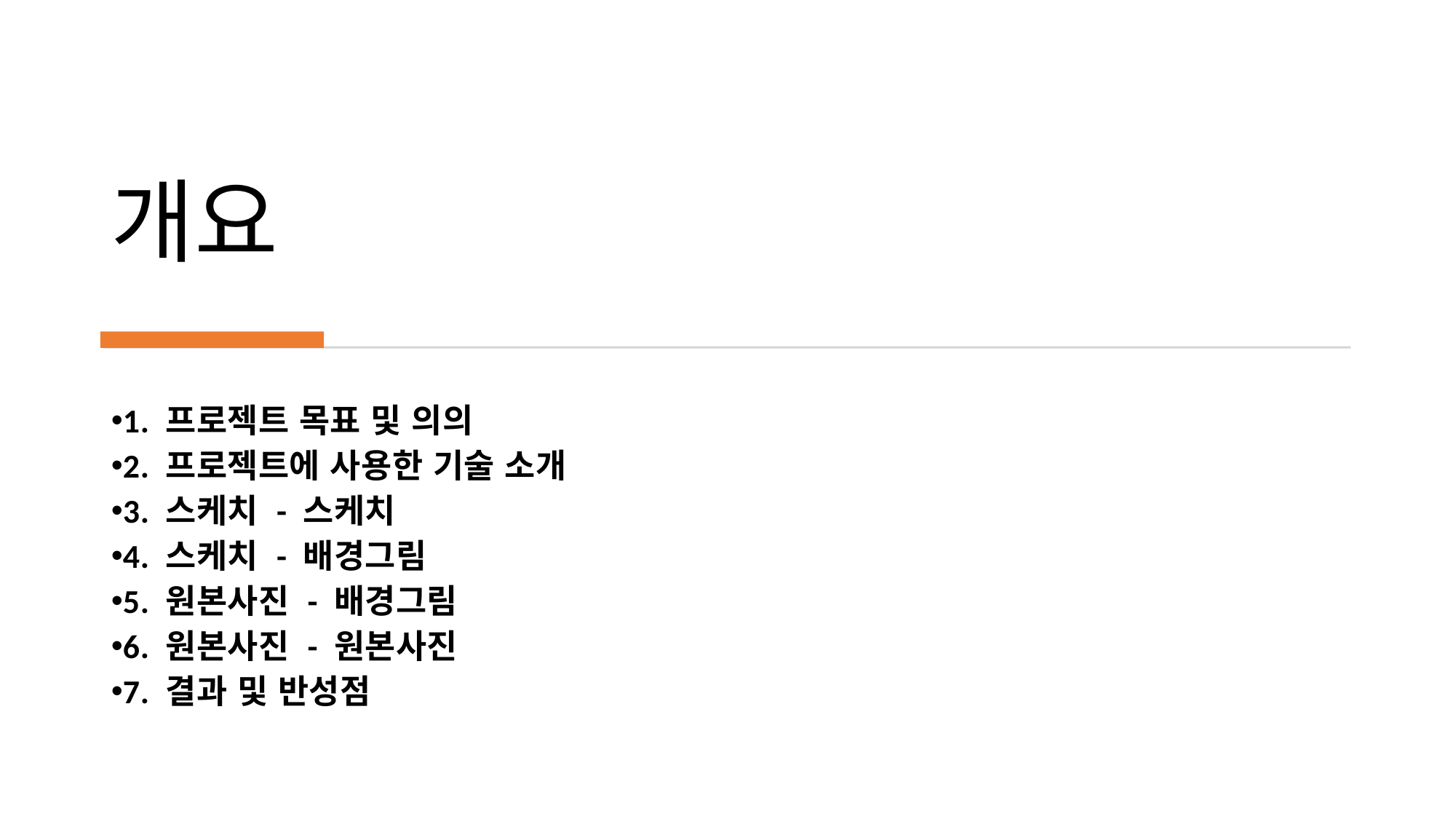

# 개요

1. 프로젝트 목표 및 의의
2. 프로젝트에 사용한 기술 소개
3. 스케치 - 스케치
4. 스케치 - 배경그림
5. 원본사진 - 배경그림
6. 원본사진 - 원본사진
7. 결과 및 반성점